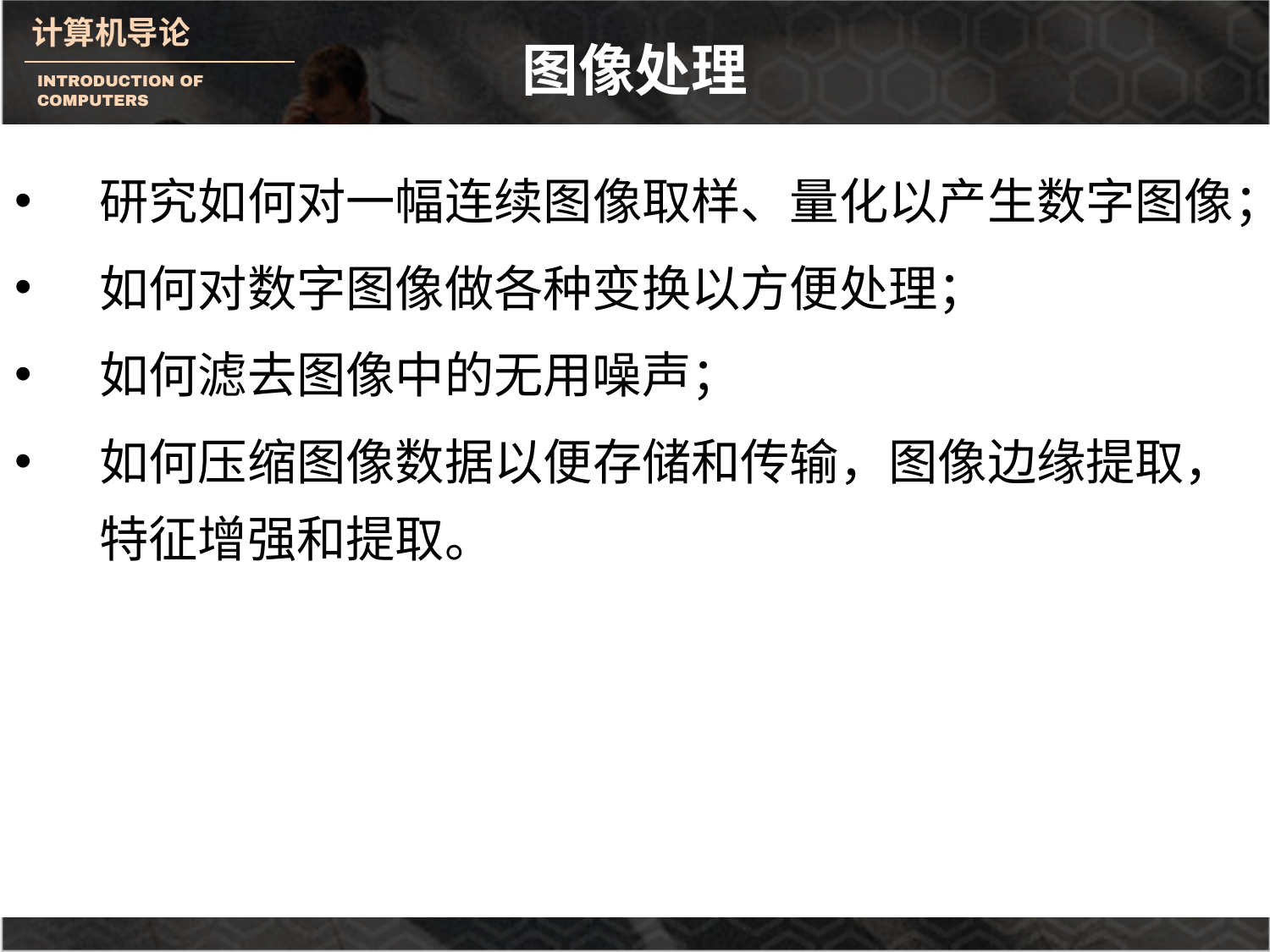

# 图像处理
研究如何对一幅连续图像取样、量化以产生数字图像；
如何对数字图像做各种变换以方便处理；
如何滤去图像中的无用噪声；
如何压缩图像数据以便存储和传输，图像边缘提取，特征增强和提取。